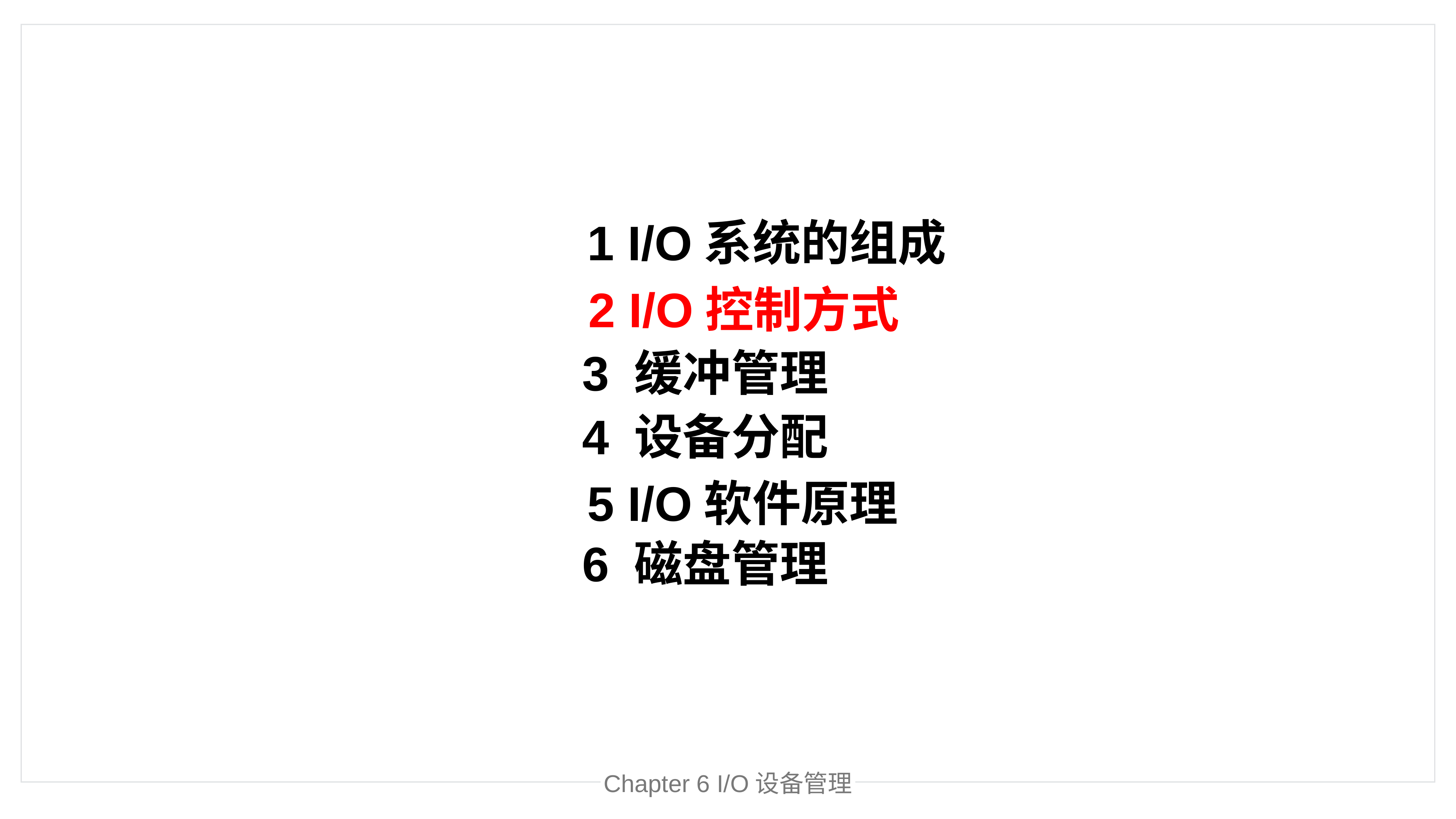

1 I/O系统的组成
2 I/O控制方式
3 缓冲管理
4 设备分配
5 I/O软件原理
6 磁盘管理
Chapter 6 I/O设备管理
Chapter 处理器管理